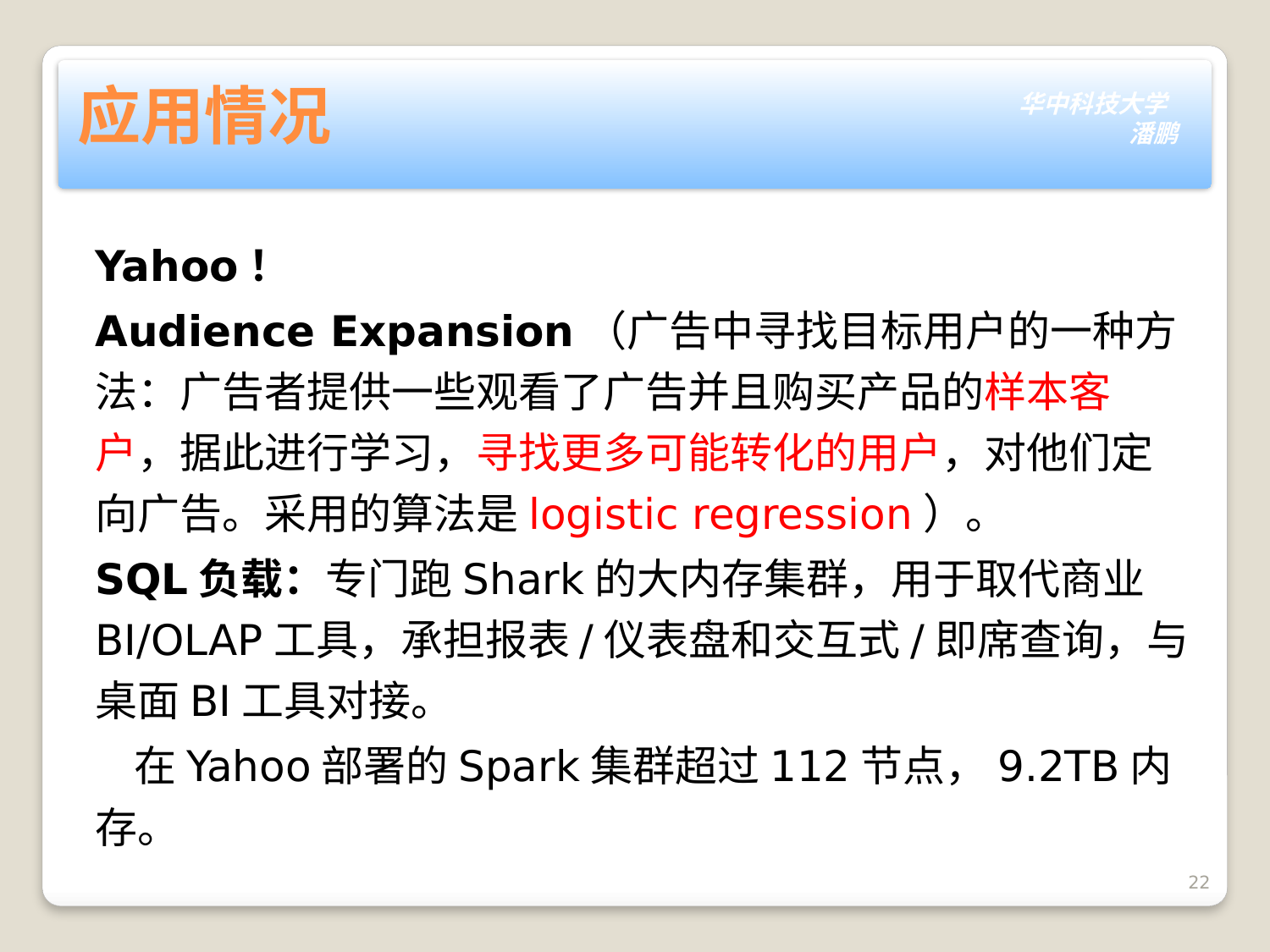

# 应用情况
Yahoo！
Audience Expansion（广告中寻找目标用户的一种方法：广告者提供一些观看了广告并且购买产品的样本客户，据此进行学习，寻找更多可能转化的用户，对他们定向广告。采用的算法是logistic regression）。
SQL负载：专门跑Shark的大内存集群，用于取代商业BI/OLAP工具，承担报表/仪表盘和交互式/即席查询，与桌面BI工具对接。
   在Yahoo部署的Spark集群超过112节点，9.2TB内存。
22